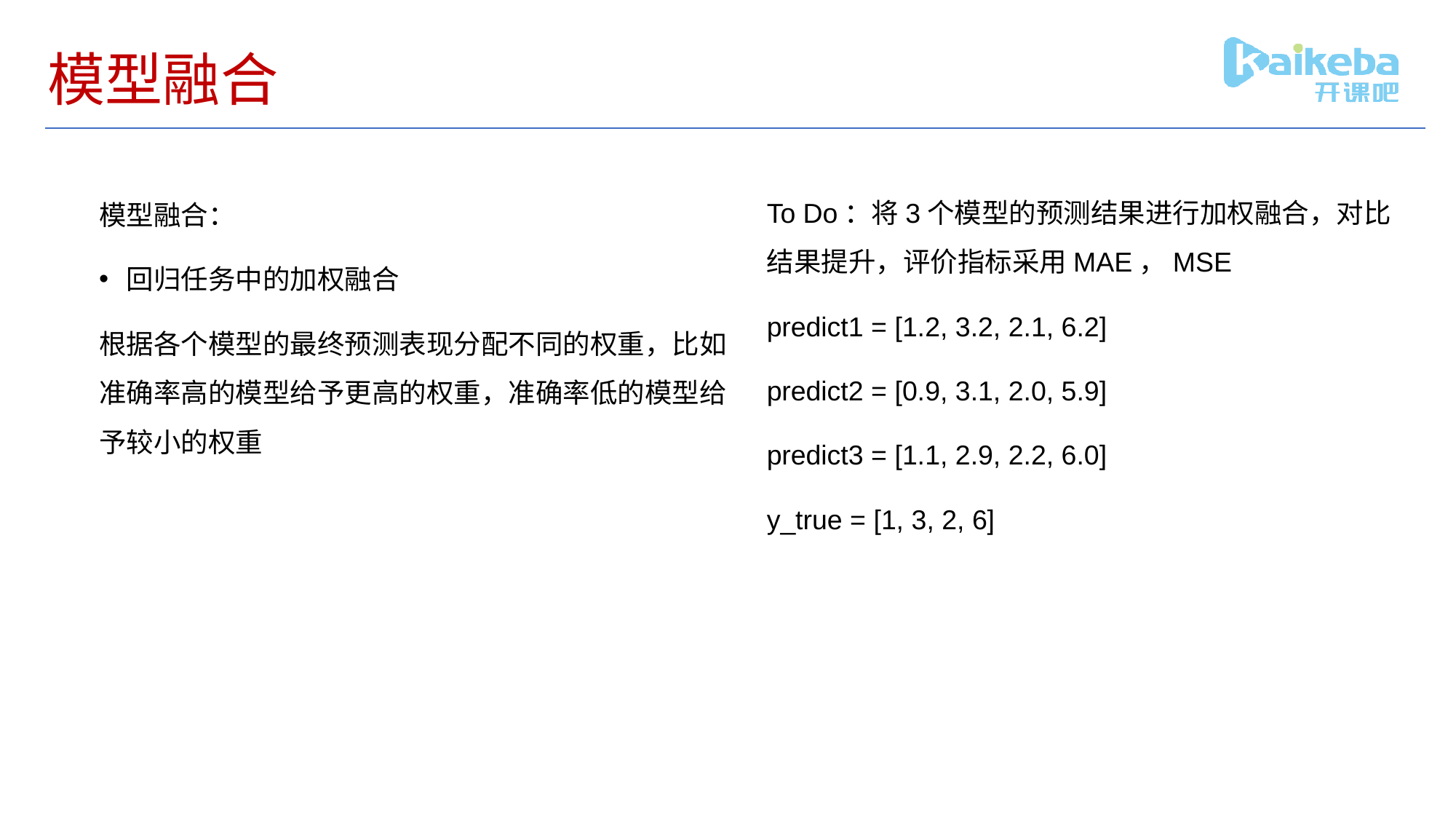

# 模型融合
To Do：将3个模型的预测结果进行加权融合，对比结果提升，评价指标采用MAE，MSE
predict1 = [1.2, 3.2, 2.1, 6.2]
predict2 = [0.9, 3.1, 2.0, 5.9]
predict3 = [1.1, 2.9, 2.2, 6.0]
y_true = [1, 3, 2, 6]
模型融合：
回归任务中的加权融合
根据各个模型的最终预测表现分配不同的权重，比如准确率高的模型给予更高的权重，准确率低的模型给予较小的权重